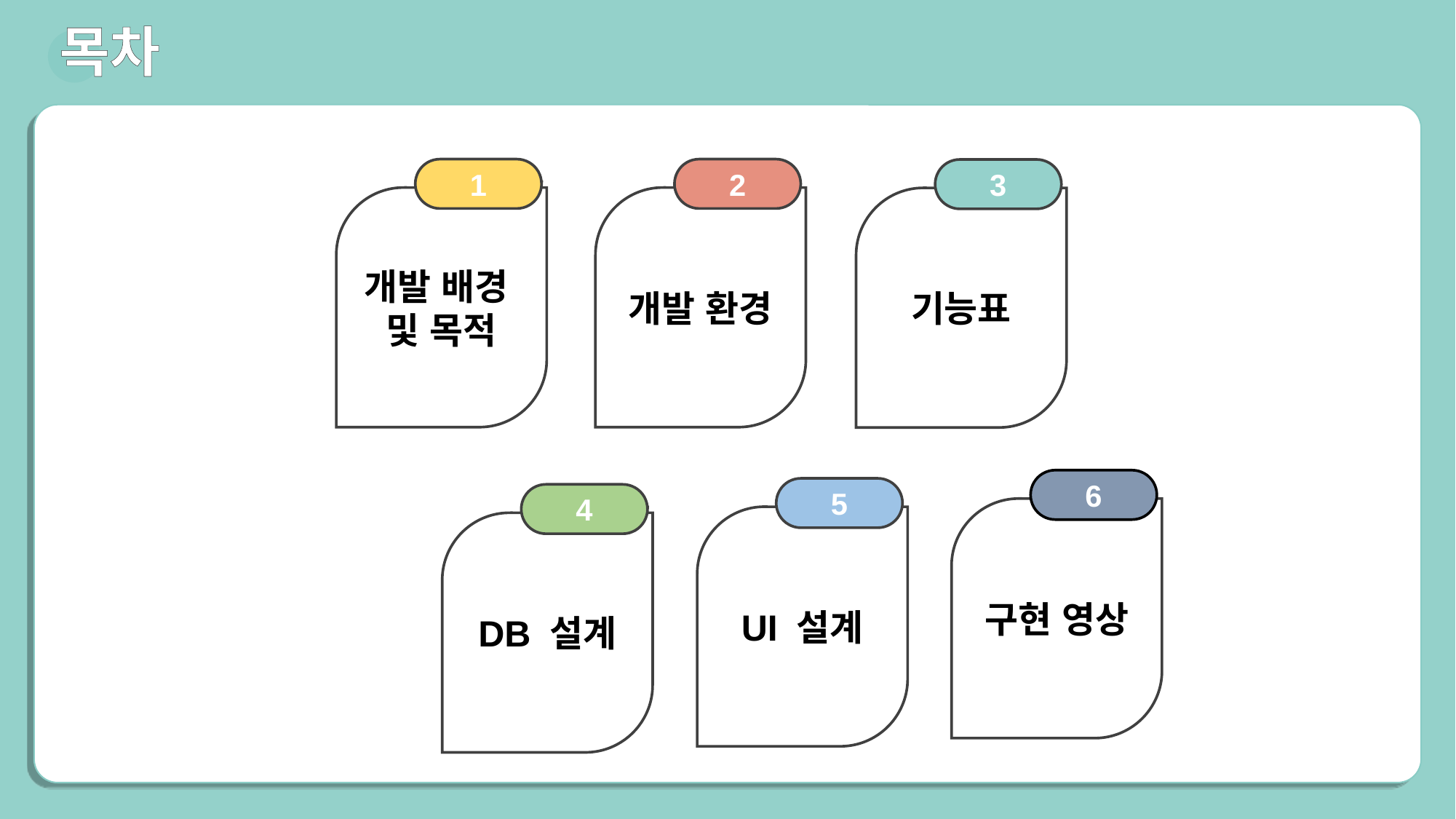

목차

1
2
3
개발 배경
및 목적
개발 환경
기능표
6
5
4
구현 영상
UI 설계
DB 설계